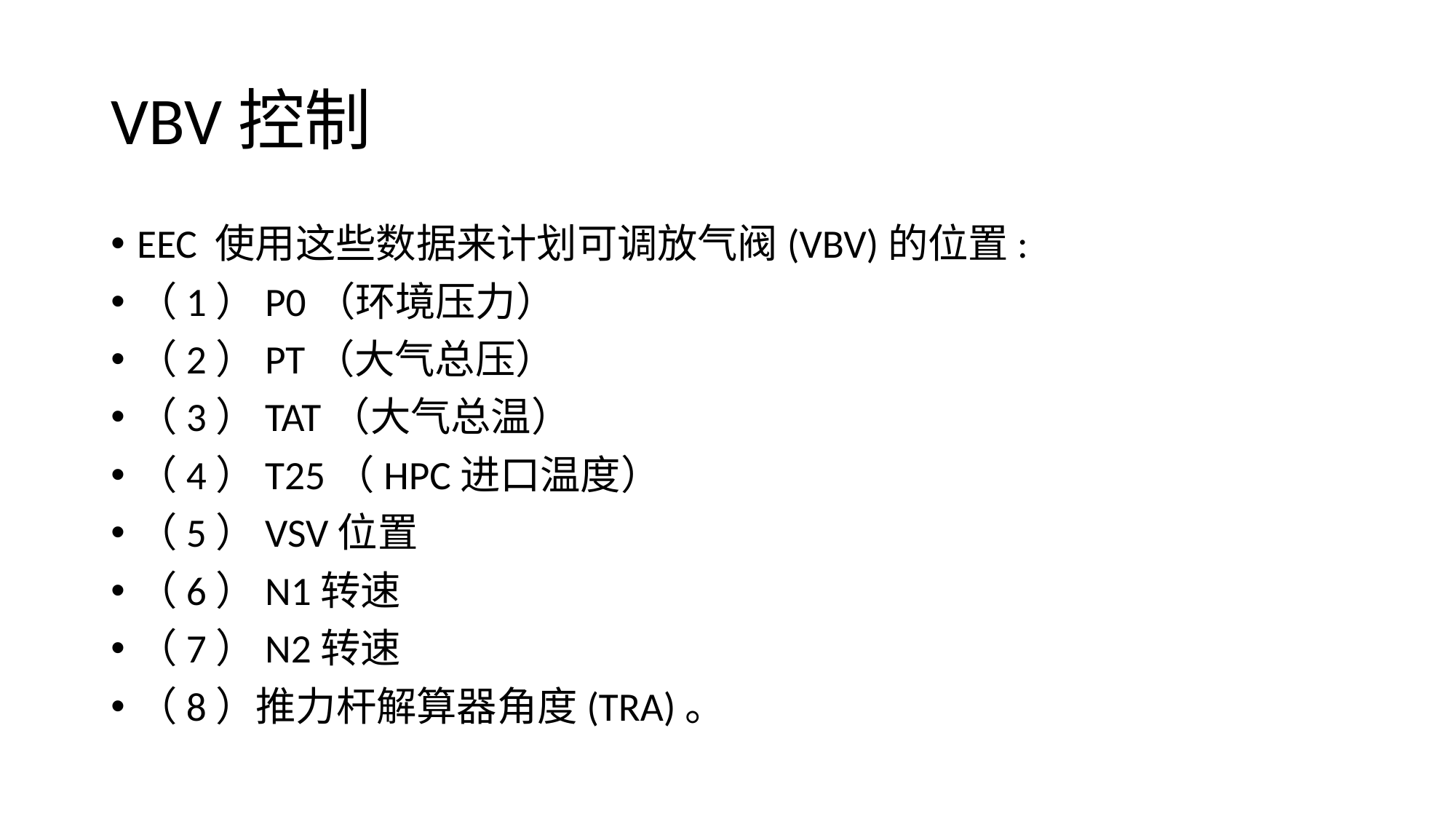

# VBV控制
EEC 使用这些数据来计划可调放气阀(VBV)的位置:
（1）P0（环境压力）
（2）PT（大气总压）
（3）TAT（大气总温）
（4）T25（HPC进口温度）
（5）VSV位置
（6）N1转速
（7）N2转速
（8）推力杆解算器角度(TRA)。